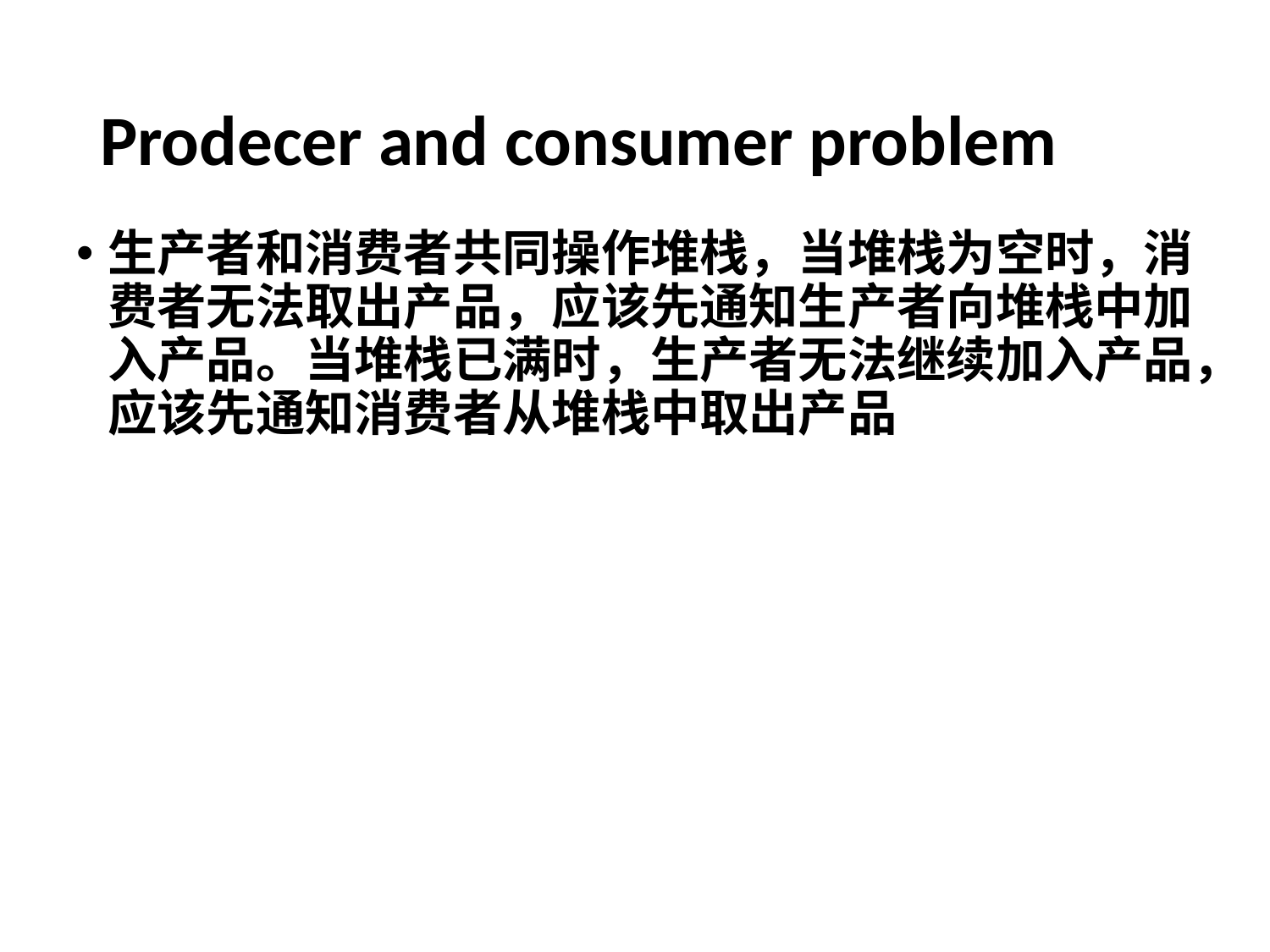

# Prodecer and consumer problem
生产者和消费者共同操作堆栈，当堆栈为空时，消费者无法取出产品，应该先通知生产者向堆栈中加入产品。当堆栈已满时，生产者无法继续加入产品，应该先通知消费者从堆栈中取出产品